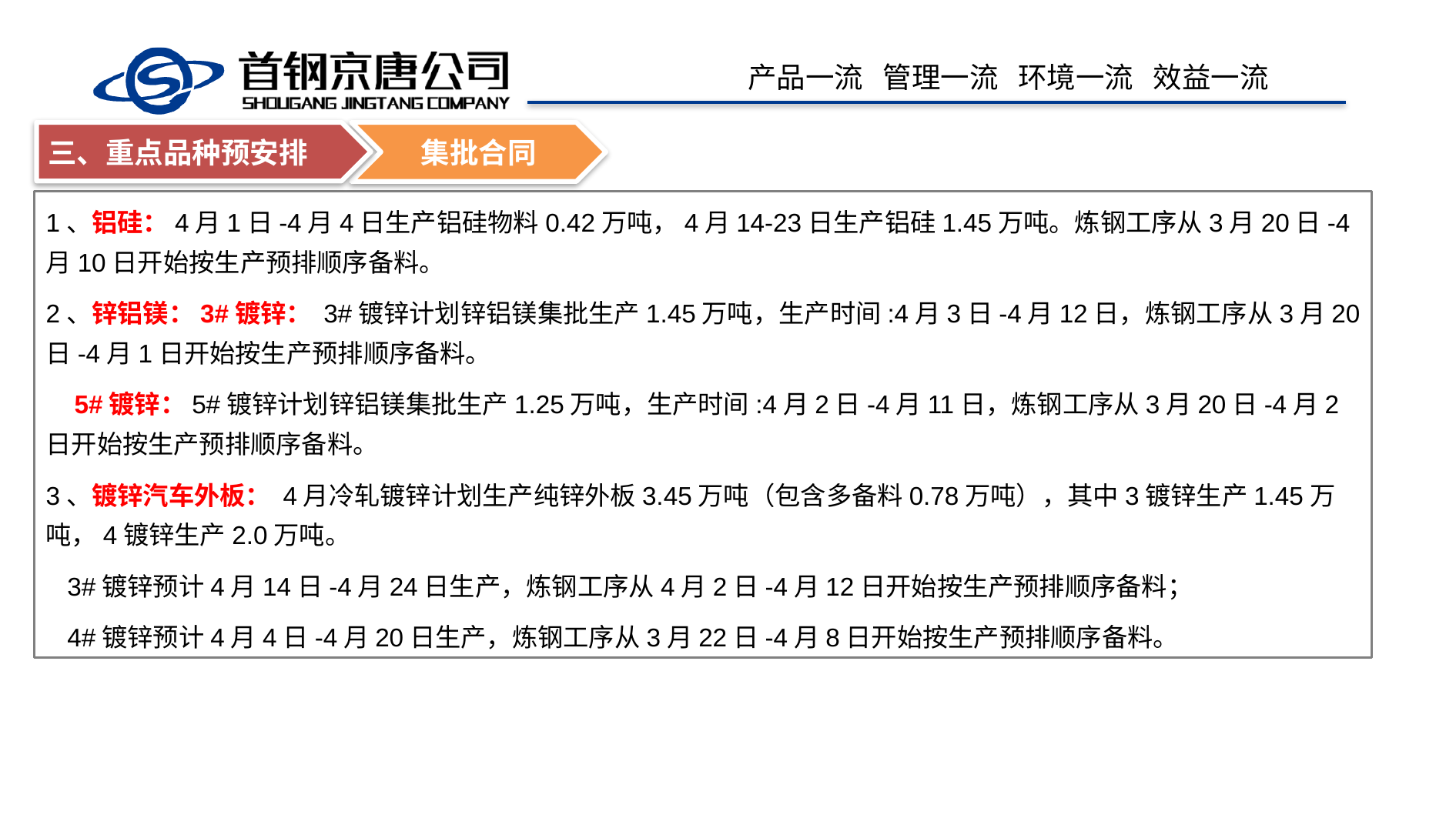

三、重点品种预安排
集批合同
1、铝硅：4月1日-4月4日生产铝硅物料0.42万吨，4月14-23日生产铝硅1.45万吨。炼钢工序从3月20日-4月10日开始按生产预排顺序备料。
2、锌铝镁：3#镀锌： 3#镀锌计划锌铝镁集批生产1.45万吨，生产时间:4月3日-4月12日，炼钢工序从3月20日-4月1日开始按生产预排顺序备料。
    5#镀锌：5#镀锌计划锌铝镁集批生产1.25万吨，生产时间:4月2日-4月11日，炼钢工序从3月20日-4月2日开始按生产预排顺序备料。
3、镀锌汽车外板： 4月冷轧镀锌计划生产纯锌外板3.45万吨（包含多备料0.78万吨），其中3镀锌生产1.45万吨，4镀锌生产2.0万吨。
   3#镀锌预计4月14日-4月24日生产，炼钢工序从4月2日-4月12日开始按生产预排顺序备料；
   4#镀锌预计4月4日-4月20日生产，炼钢工序从3月22日-4月8日开始按生产预排顺序备料。